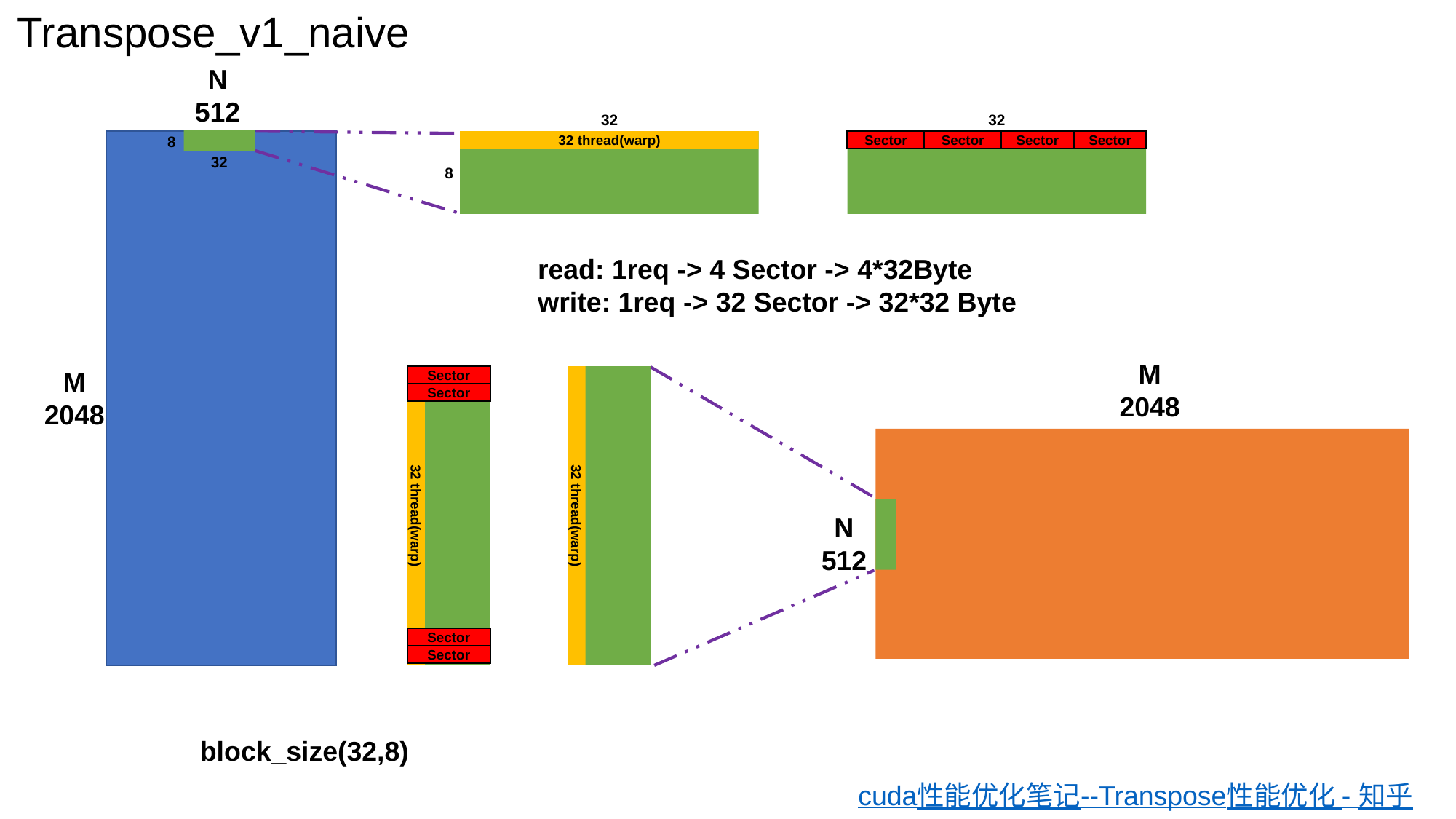

Transpose_v1_naive
N
512
32
32
8

32 thread(warp)

32 thread(warp)
Sector
Sector
Sector
Sector
32
8
read: 1req -> 4 Sector -> 4*32Byte
write: 1req -> 32 Sector -> 32*32 Byte

M
2048
M
2048
Sector
Sector

N
512
32 thread(warp)
32 thread(warp)

Sector
Sector
block_size(32,8)
cuda性能优化笔记--Transpose性能优化 - 知乎